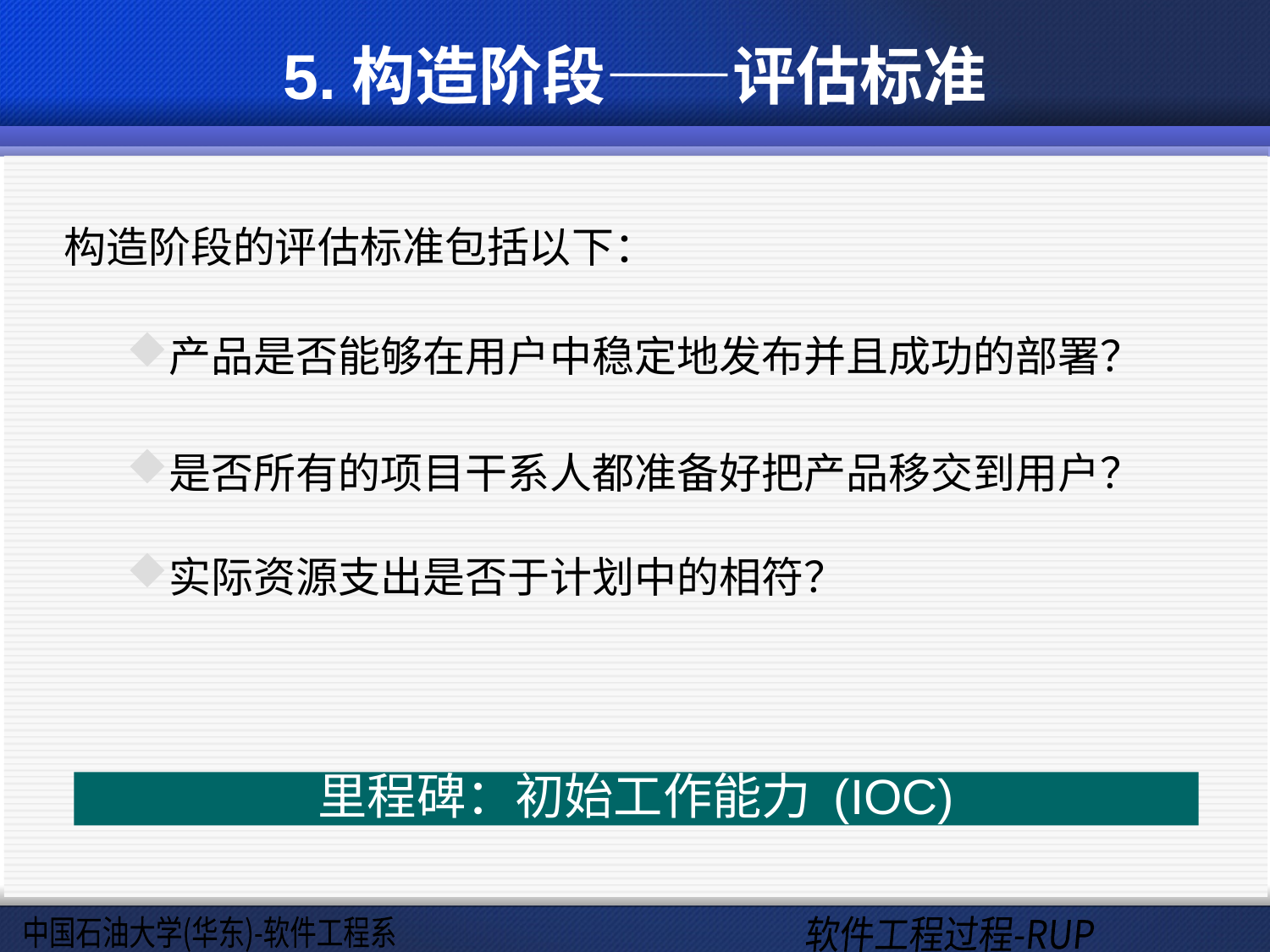

# 5.构造阶段——评估标准
构造阶段的评估标准包括以下：
产品是否能够在用户中稳定地发布并且成功的部署？

是否所有的项目干系人都准备好把产品移交到用户？
实际资源支出是否于计划中的相符？
里程碑：初始工作能力 (IOC)